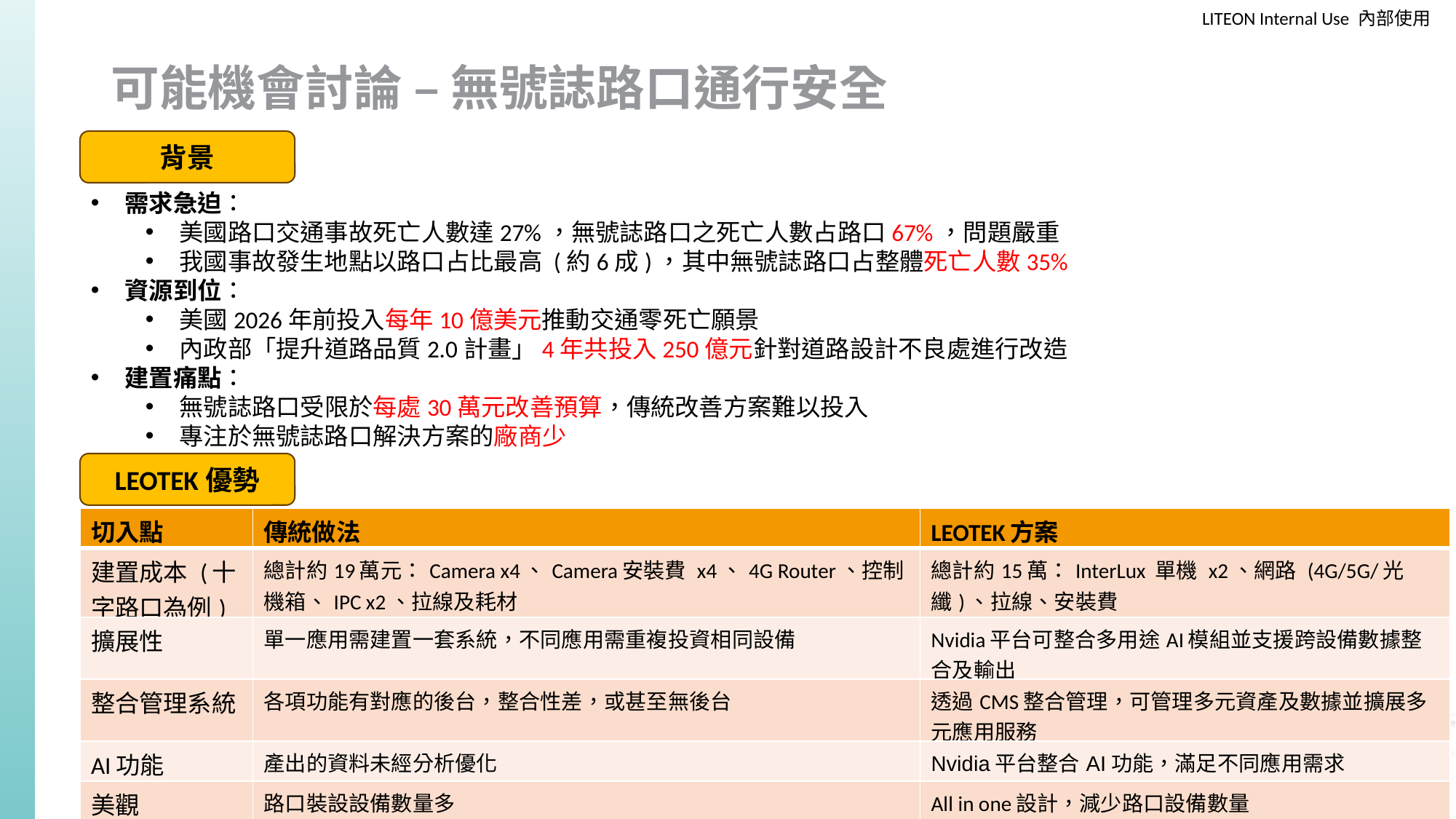

# 可能機會討論 – 無號誌路口通行安全
傳統作法 :
Camera x4 = 40000
Camera(安裝費) x4 = 40000
4G Router : 5000
4G 電信費(月) : 1399 * 12(年) = 16788
控制機箱 : 15000
IPC x 2 = 80000
拉線及耗材 : 10000
總計 : 206788 (TWD)
背景
需求急迫：
美國路口交通事故死亡人數達27%，無號誌路口之死亡人數占路口67%，問題嚴重
我國事故發生地點以路口占比最高 (約6成)，其中無號誌路口占整體死亡人數35%
資源到位：
美國2026年前投入每年10億美元推動交通零死亡願景
內政部「提升道路品質2.0計畫」4年共投入250億元針對道路設計不良處進行改造
建置痛點：
無號誌路口受限於每處30萬元改善預算，傳統改善方案難以投入
專注於無號誌路口解決方案的廠商少
InterLux :
InterLux 單機 :6萬 x2 = 12萬
網路(4G/5G/光纖) :1300
拉線 : 10000
InterLux 安裝費 : 20000
總計 : 153000 (TWD)
LEOTEK優勢
| 切入點 | 傳統做法 | LEOTEK方案 |
| --- | --- | --- |
| 建置成本 (十字路口為例) | 總計約19萬元：Camera x4、Camera安裝費 x4、4G Router、控制機箱、IPC x2、拉線及耗材 | 總計約15萬：InterLux 單機 x2、網路 (4G/5G/光纖)、拉線、安裝費 |
| 擴展性 | 單一應用需建置一套系統，不同應用需重複投資相同設備 | Nvidia平台可整合多用途AI模組並支援跨設備數據整合及輸出 |
| 整合管理系統 | 各項功能有對應的後台，整合性差，或甚至無後台 | 透過CMS整合管理，可管理多元資產及數據並擴展多元應用服務 |
| AI功能 | 產出的資料未經分析優化 | Nvidia平台整合AI功能，滿足不同應用需求 |
| 美觀 | 路口裝設設備數量多 | All in one設計，減少路口設備數量 |
51